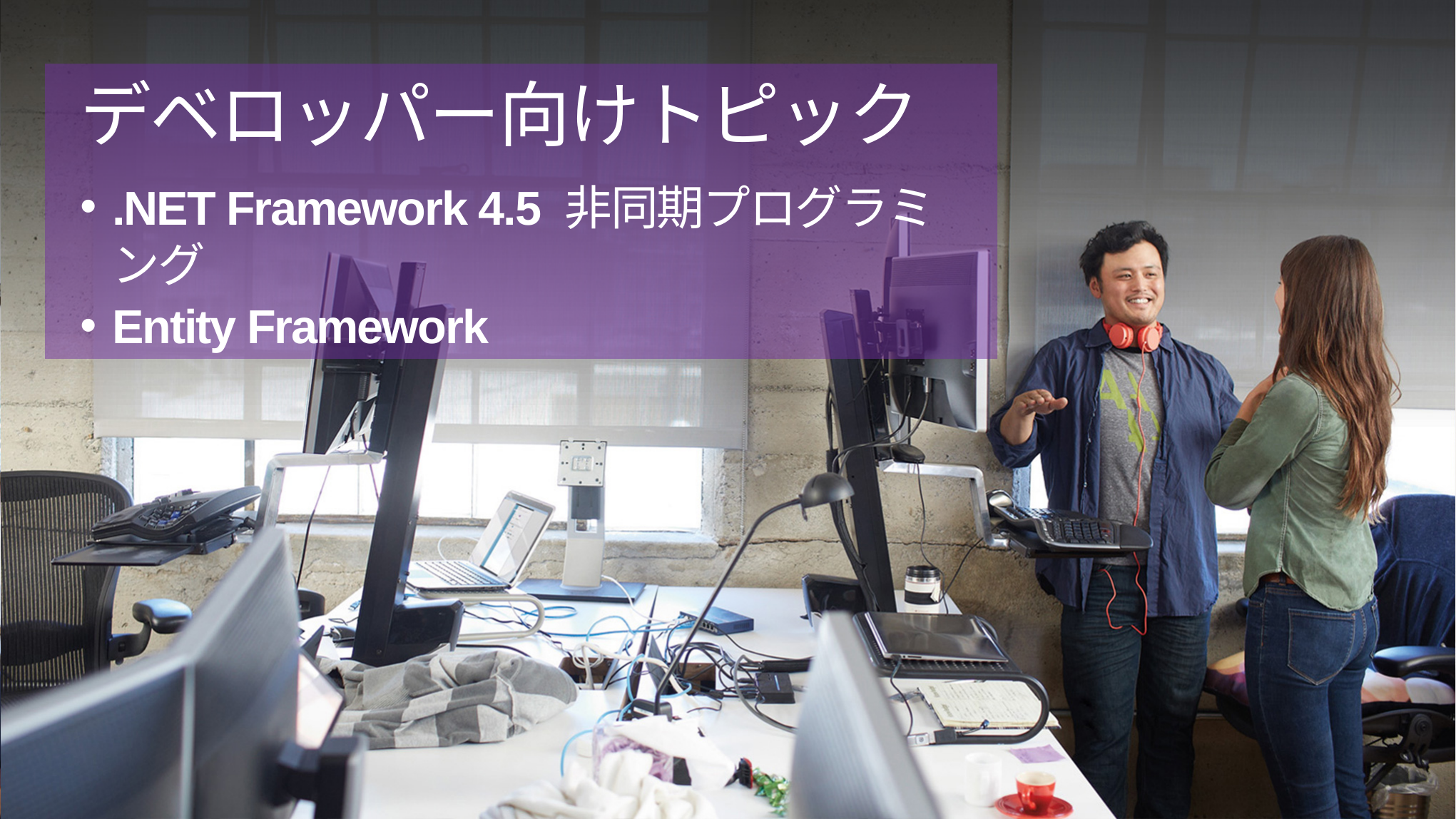

デベロッパー向けトピック
.NET Framework 4.5 非同期プログラミング
Entity Framework